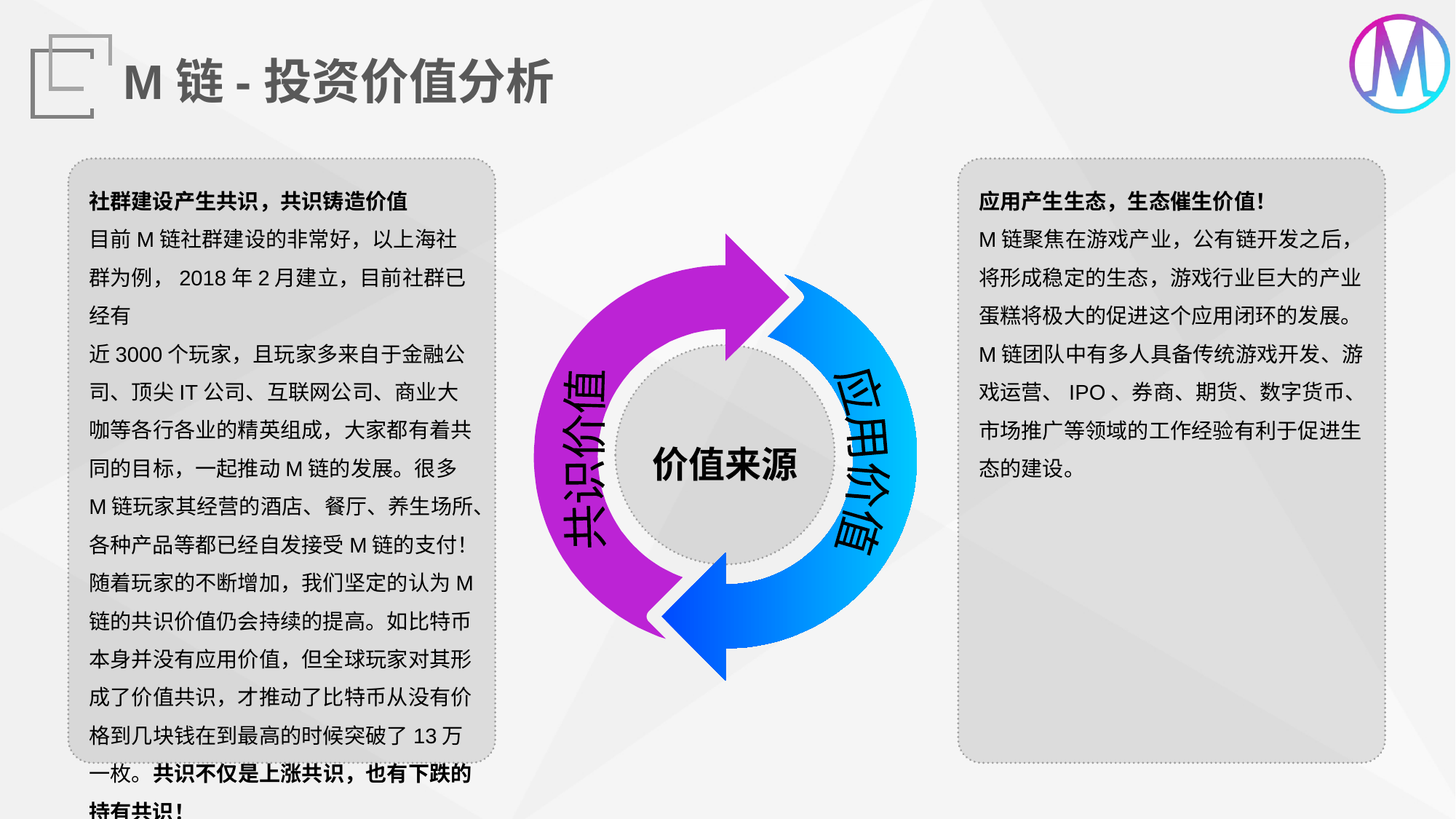

M链-投资价值分析

社群建设产生共识，共识铸造价值
目前M链社群建设的非常好，以上海社群为例，2018年2月建立，目前社群已经有
近3000个玩家，且玩家多来自于金融公司、顶尖IT公司、互联网公司、商业大咖等各行各业的精英组成，大家都有着共同的目标，一起推动M链的发展。很多M链玩家其经营的酒店、餐厅、养生场所、各种产品等都已经自发接受M链的支付！随着玩家的不断增加，我们坚定的认为M链的共识价值仍会持续的提高。如比特币本身并没有应用价值，但全球玩家对其形成了价值共识，才推动了比特币从没有价格到几块钱在到最高的时候突破了13万一枚。共识不仅是上涨共识，也有下跌的持有共识！
应用产生生态，生态催生价值！
M链聚焦在游戏产业，公有链开发之后，将形成稳定的生态，游戏行业巨大的产业蛋糕将极大的促进这个应用闭环的发展。M链团队中有多人具备传统游戏开发、游戏运营、IPO、券商、期货、数字货币、市场推广等领域的工作经验有利于促进生态的建设。

应用价值
价值来源
共识价值